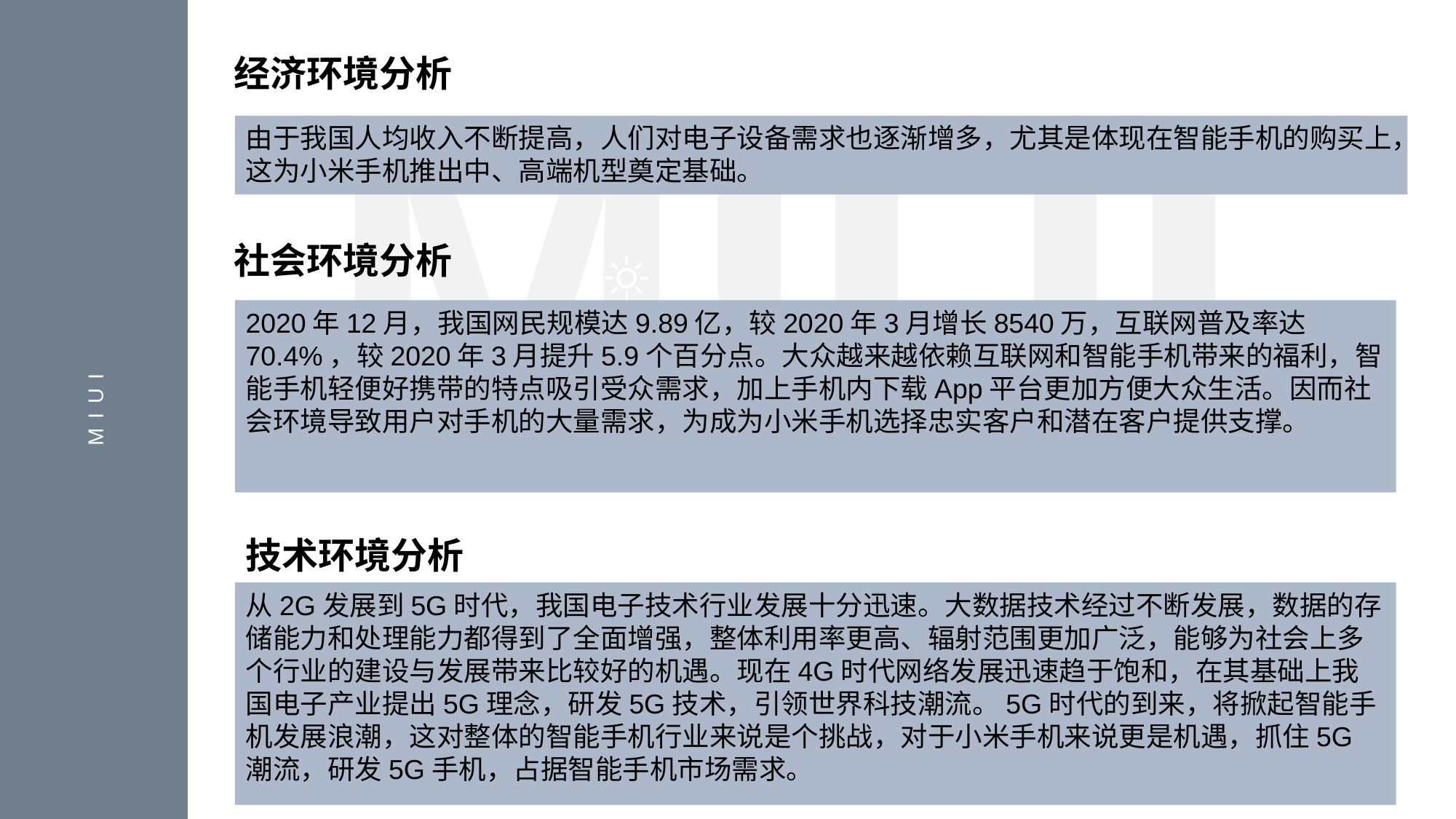

MIUI
经济环境分析
由于我国人均收入不断提高，人们对电子设备需求也逐渐增多，尤其是体现在智能手机的购买上，这为小米手机推出中、高端机型奠定基础。
社会环境分析

2020年12月，我国网民规模达9.89亿，较2020年3月增长8540万，互联网普及率达70.4%，较2020年3月提升5.9个百分点。大众越来越依赖互联网和智能手机带来的福利，智能手机轻便好携带的特点吸引受众需求，加上手机内下载App平台更加方便大众生活。因而社会环境导致用户对手机的大量需求，为成为小米手机选择忠实客户和潜在客户提供支撑。
MIUI
技术环境分析
从2G发展到5G时代，我国电子技术行业发展十分迅速。大数据技术经过不断发展，数据的存储能力和处理能力都得到了全面增强，整体利用率更高、辐射范围更加广泛，能够为社会上多个行业的建设与发展带来比较好的机遇。现在4G时代网络发展迅速趋于饱和，在其基础上我国电子产业提出5G理念，研发5G技术，引领世界科技潮流。5G时代的到来，将掀起智能手机发展浪潮，这对整体的智能手机行业来说是个挑战，对于小米手机来说更是机遇，抓住5G潮流，研发5G手机，占据智能手机市场需求。